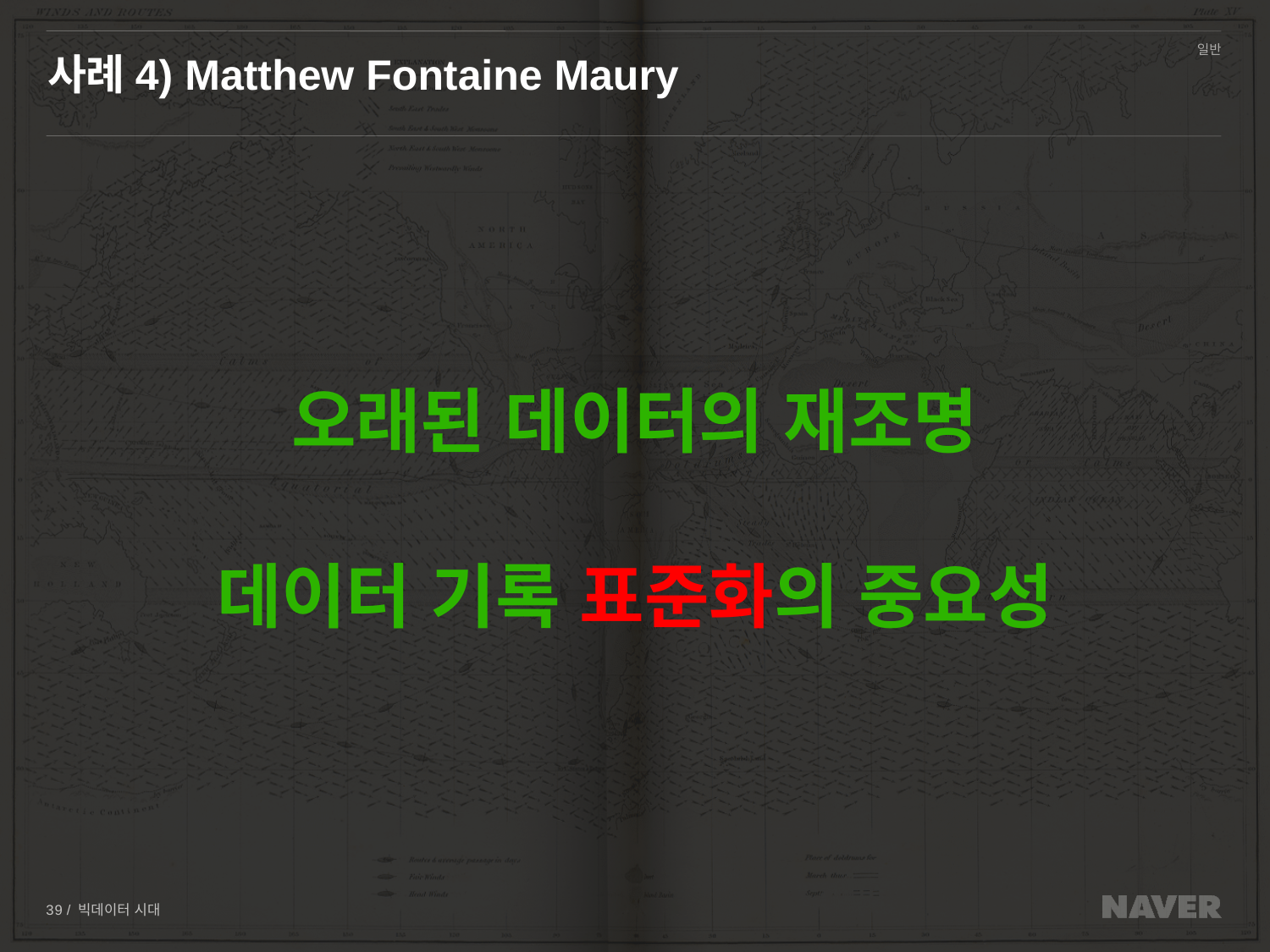

# 사례4) Matthew Fontaine Maury

오래된 데이터의 재조명
데이터 기록 표준화의 중요성